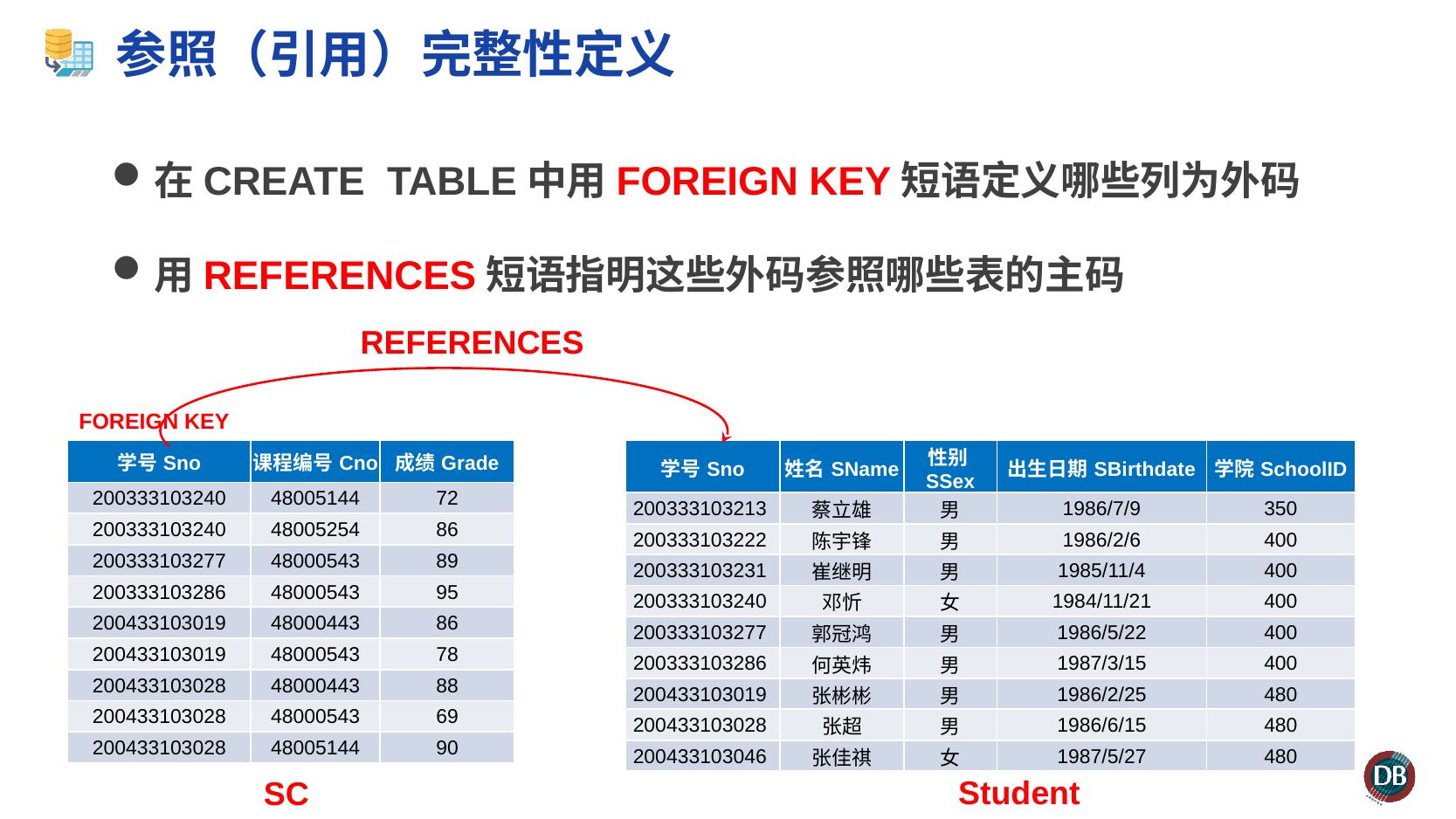

# 参照（引用）完整性定义
在CREATE  TABLE中用FOREIGN KEY短语定义哪些列为外码
用REFERENCES短语指明这些外码参照哪些表的主码
REFERENCES

FOREIGN KEY
| 学号Sno | 课程编号Cno | 成绩Grade |
| --- | --- | --- |
| 200333103240 | 48005144 | 72 |
| 200333103240 | 48005254 | 86 |
| 200333103277 | 48000543 | 89 |
| 200333103286 | 48000543 | 95 |
| 200433103019 | 48000443 | 86 |
| 200433103019 | 48000543 | 78 |
| 200433103028 | 48000443 | 88 |
| 200433103028 | 48000543 | 69 |
| 200433103028 | 48005144 | 90 |
| 学号Sno | 姓名SName | 性别SSex | 出生日期SBirthdate | 学院SchoolID |
| --- | --- | --- | --- | --- |
| 200333103213 | 蔡立雄 | 男 | 1986/7/9 | 350 |
| 200333103222 | 陈宇锋 | 男 | 1986/2/6 | 400 |
| 200333103231 | 崔继明 | 男 | 1985/11/4 | 400 |
| 200333103240 | 邓忻 | 女 | 1984/11/21 | 400 |
| 200333103277 | 郭冠鸿 | 男 | 1986/5/22 | 400 |
| 200333103286 | 何英炜 | 男 | 1987/3/15 | 400 |
| 200433103019 | 张彬彬 | 男 | 1986/2/25 | 480 |
| 200433103028 | 张超 | 男 | 1986/6/15 | 480 |
| 200433103046 | 张佳祺 | 女 | 1987/5/27 | 480 |
Student
SC